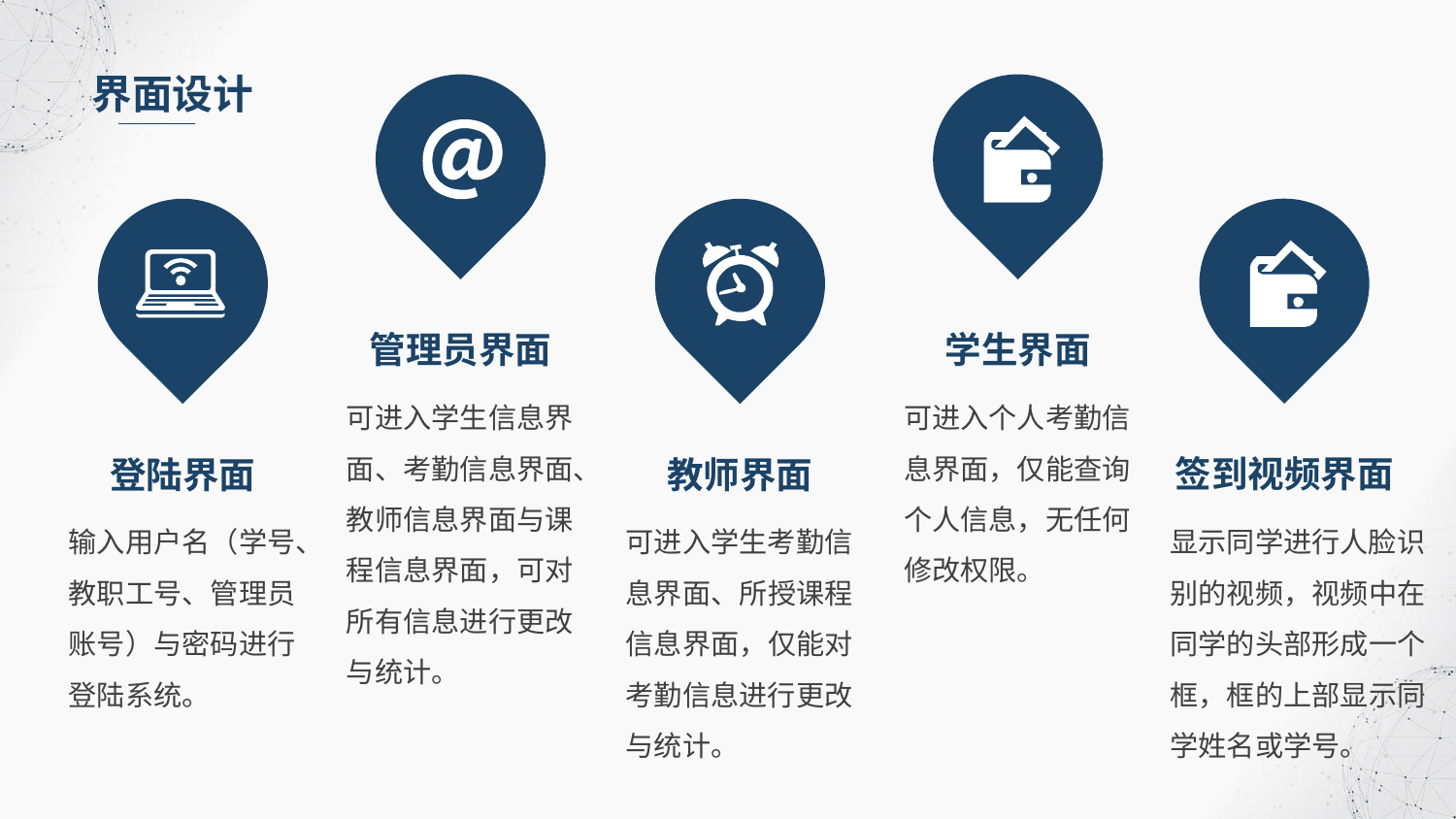

界面设计

管理员界面
学生界面
可进入学生信息界面、考勤信息界面、教师信息界面与课程信息界面，可对所有信息进行更改与统计。
可进入个人考勤信息界面，仅能查询个人信息，无任何修改权限。
签到视频界面
登陆界面
教师界面
显示同学进行人脸识别的视频，视频中在同学的头部形成一个框，框的上部显示同学姓名或学号。
输入用户名（学号、教职工号、管理员账号）与密码进行登陆系统。
可进入学生考勤信息界面、所授课程信息界面，仅能对考勤信息进行更改与统计。